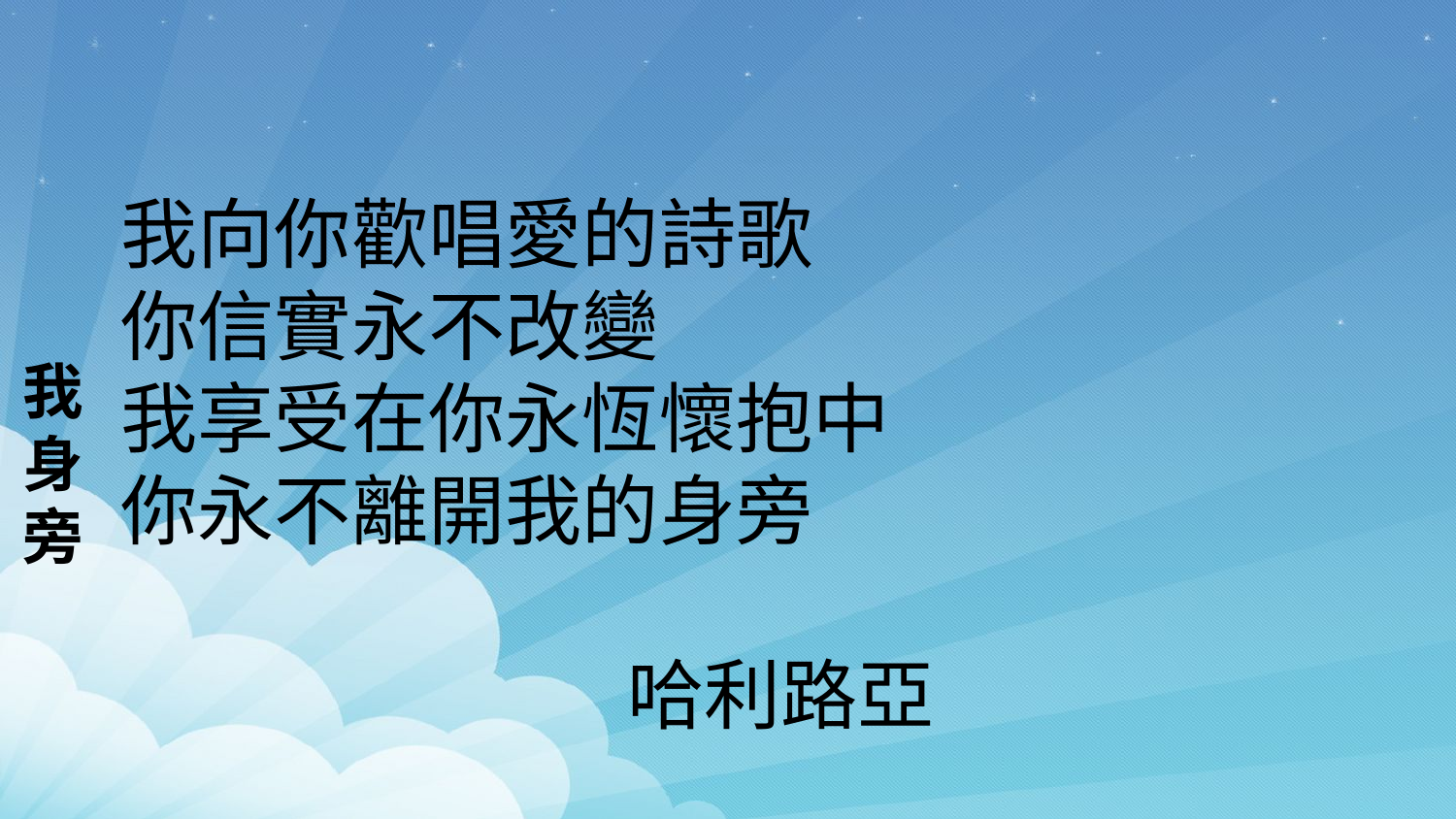

我身旁
我向你歡唱愛的詩歌
你信實永不改變
我享受在你永恆懷抱中
你永不離開我的身旁

哈利路亞